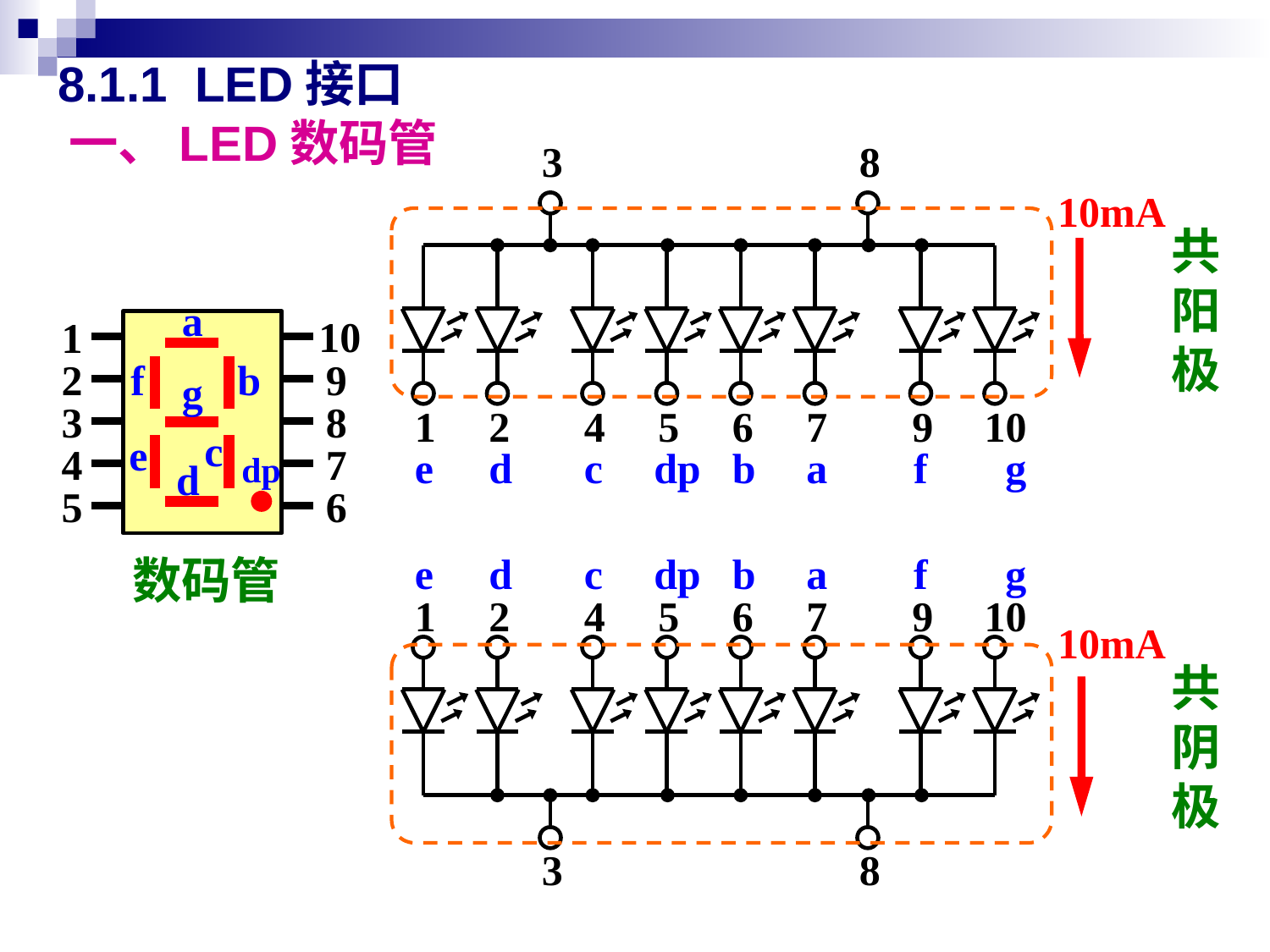

# 8.1.1  LED接口 一、LED数码管
3
8
10mA

1
2
4
5
6
7
9
10
e
d
c
dp
b
a
f
g
共阳极
a
10
1

b
f
2
9
g
3
8
c
e
4
7
dp
d
5
6

e
d
c
dp
b
a
f
g
1
2
4
5
6
7
9
10

3
8
数码管
10mA

共阴极